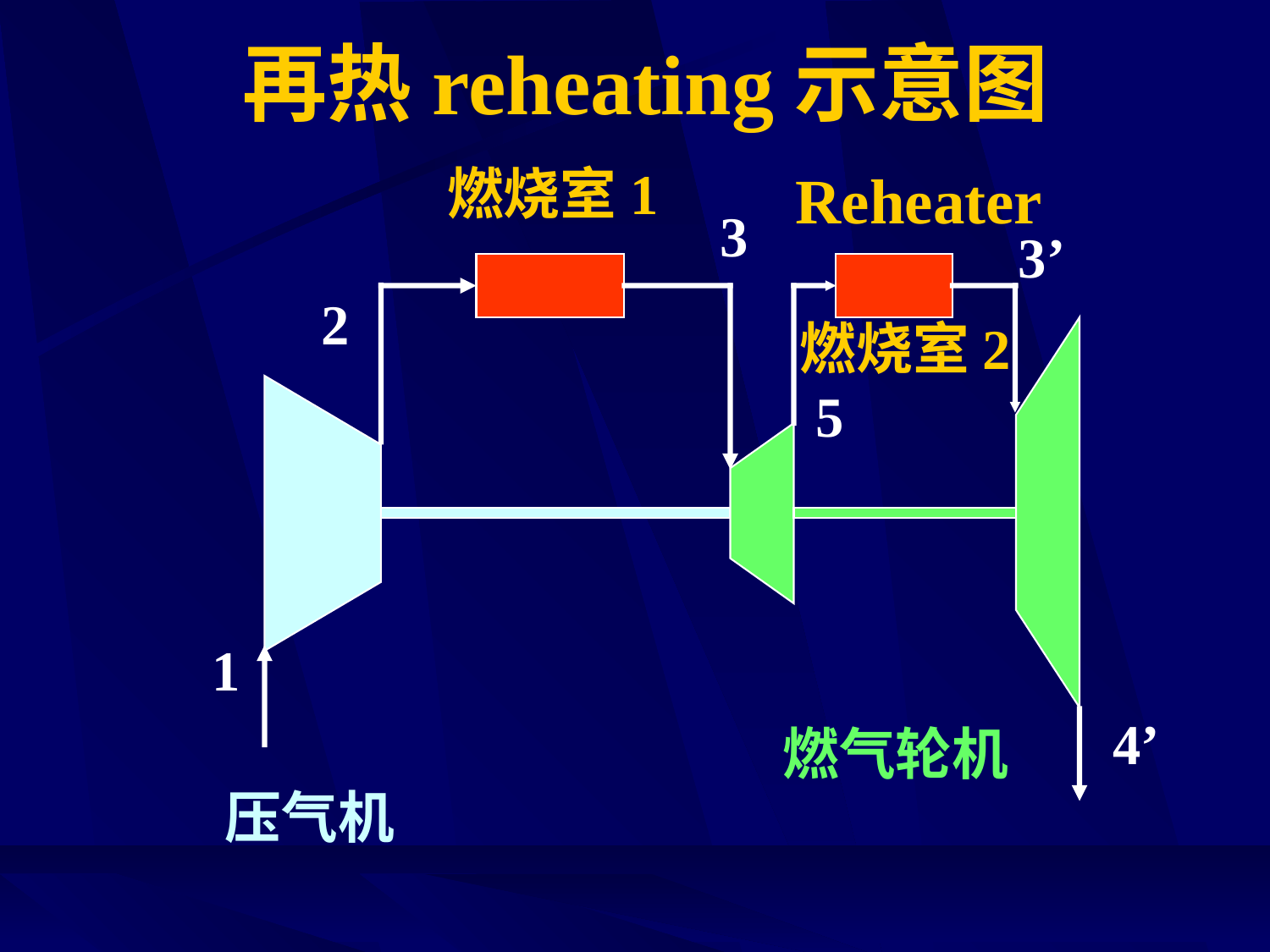

# 再热reheating示意图
燃烧室1
Reheater
3
3’

2

燃烧室2
5

1

4’

燃气轮机
压气机